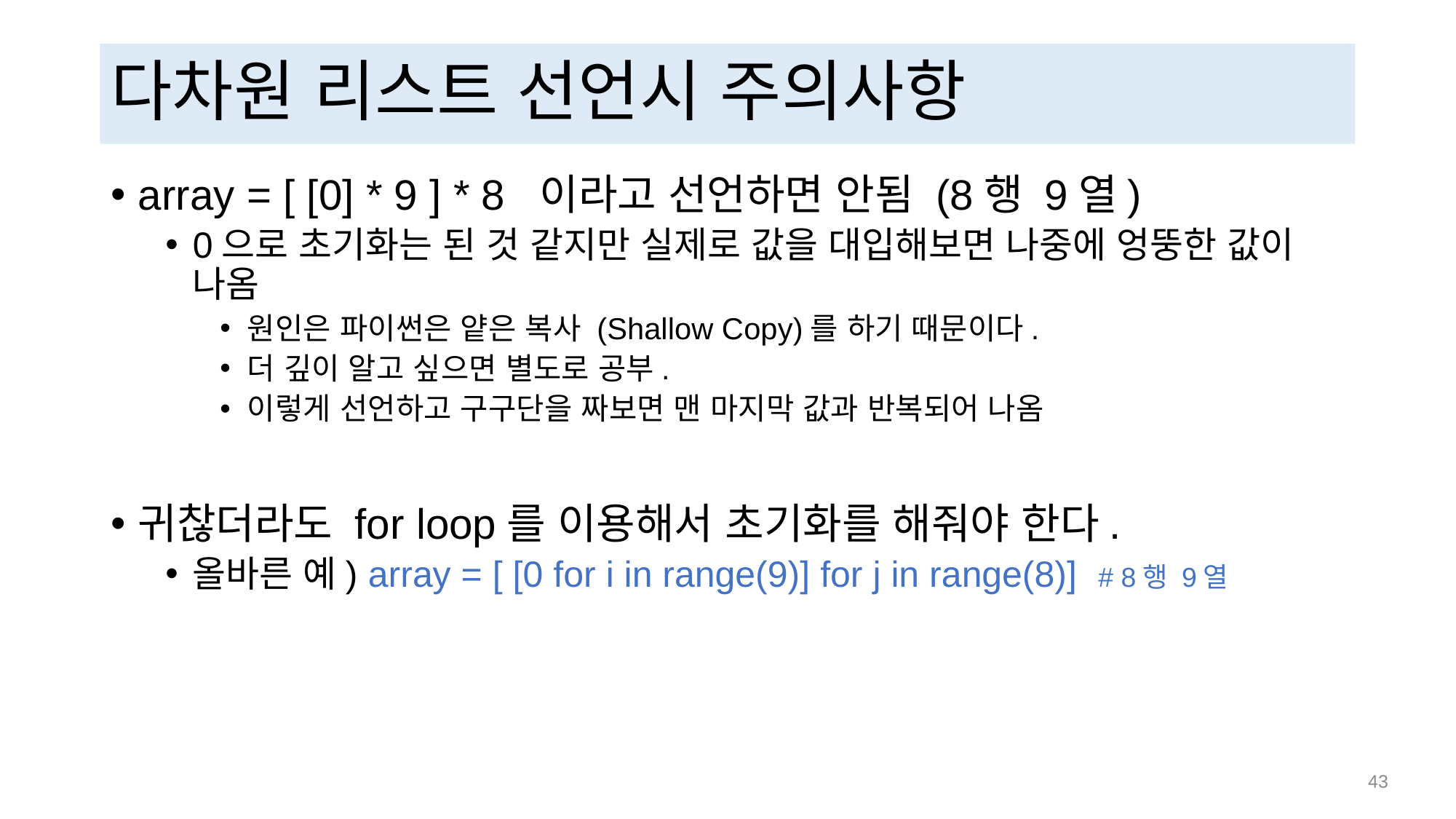

# 다차원 리스트 선언시 주의사항
array = [ [0] * 9 ] * 8  이라고 선언하면 안됨 (8행 9열)
0으로 초기화는 된 것 같지만 실제로 값을 대입해보면 나중에 엉뚱한 값이 나옴
원인은 파이썬은 얕은 복사 (Shallow Copy)를 하기 때문이다.
더 깊이 알고 싶으면 별도로 공부.
이렇게 선언하고 구구단을 짜보면 맨 마지막 값과 반복되어 나옴

귀찮더라도 for loop를 이용해서 초기화를 해줘야 한다.
올바른 예) array = [ [0 for i in range(9)] for j in range(8)]  # 8행 9열

 43